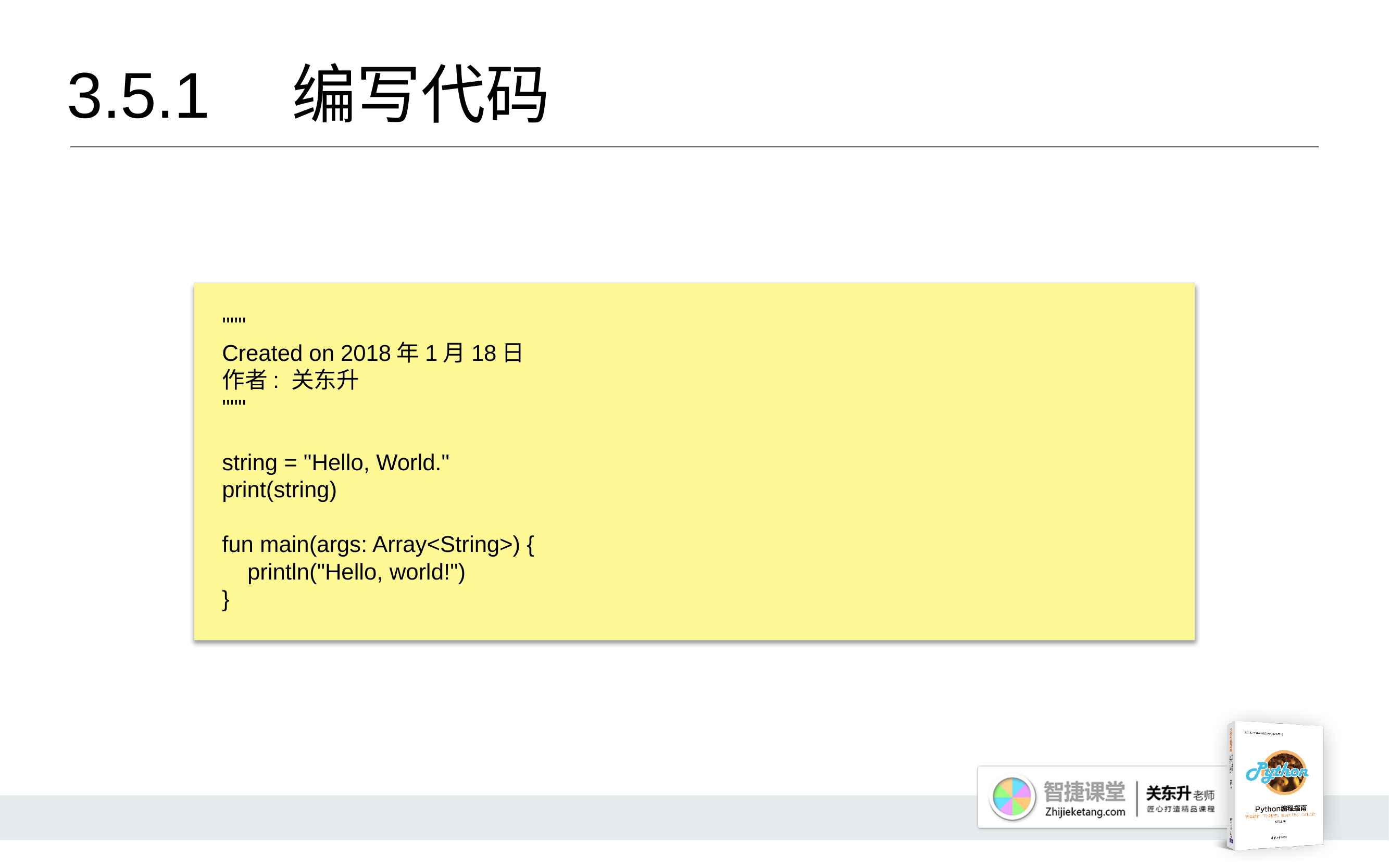

# 3.5.1 	编写代码
"""
Created on 2018年1月18日
作者: 关东升
"""

string = "Hello, World."
print(string)

fun main(args: Array<String>) {
    println("Hello, world!")
}